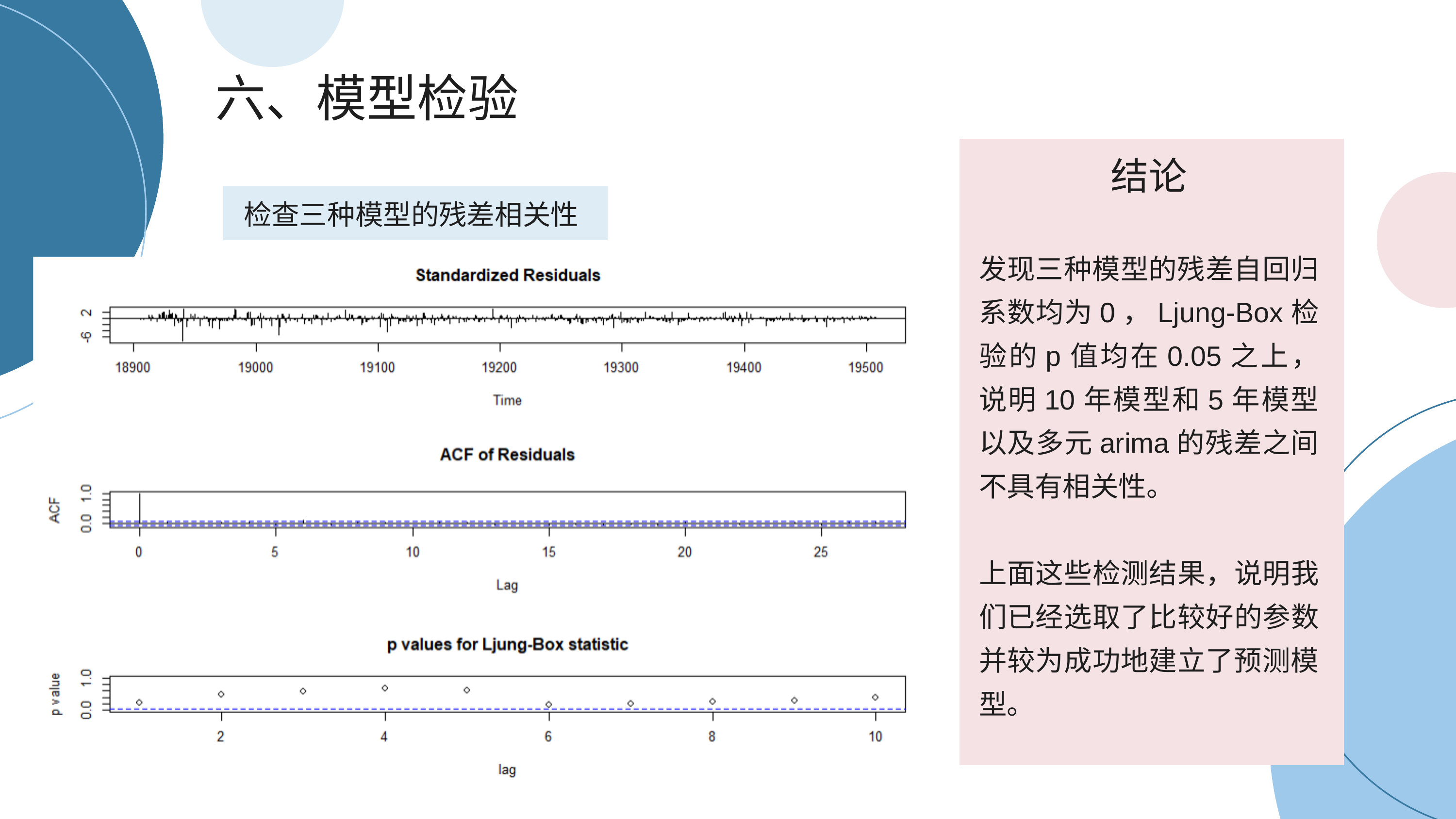

六、模型检验
结论

发现三种模型的残差自回归系数均为0，Ljung-Box检验的p值均在0.05之上，说明10年模型和5年模型以及多元arima的残差之间不具有相关性。

上面这些检测结果，说明我们已经选取了比较好的参数并较为成功地建立了预测模型。

检查三种模型的残差相关性